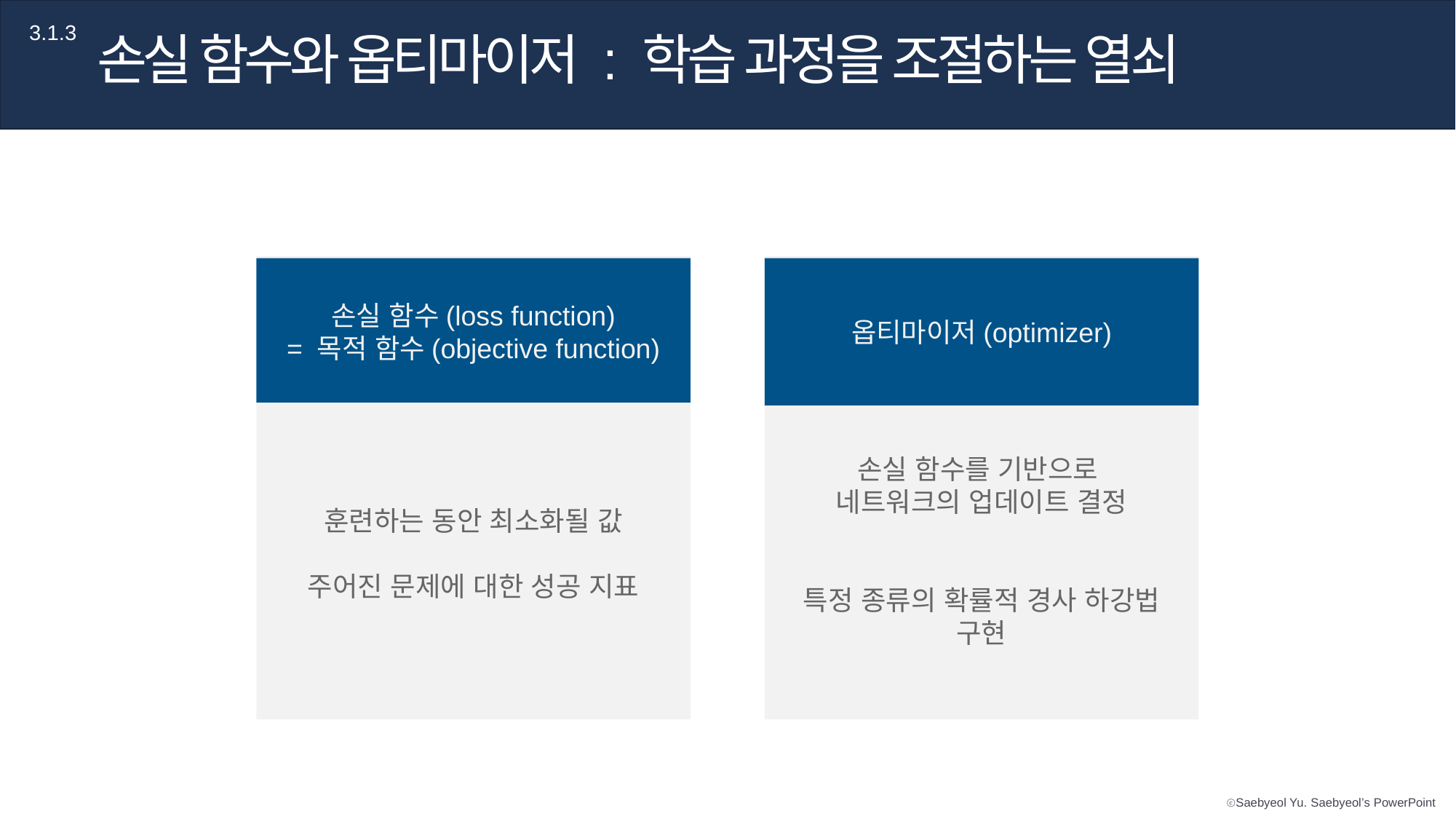

3.1.3
손실 함수와 옵티마이저 : 학습 과정을 조절하는 열쇠

훈련하는 동안 최소화될 값

주어진 문제에 대한 성공 지표

손실 함수(loss function)
= 목적 함수(objective function)

옵티마이저(optimizer)
손실 함수를 기반으로
네트워크의 업데이트 결정

특정 종류의 확률적 경사 하강법 구현